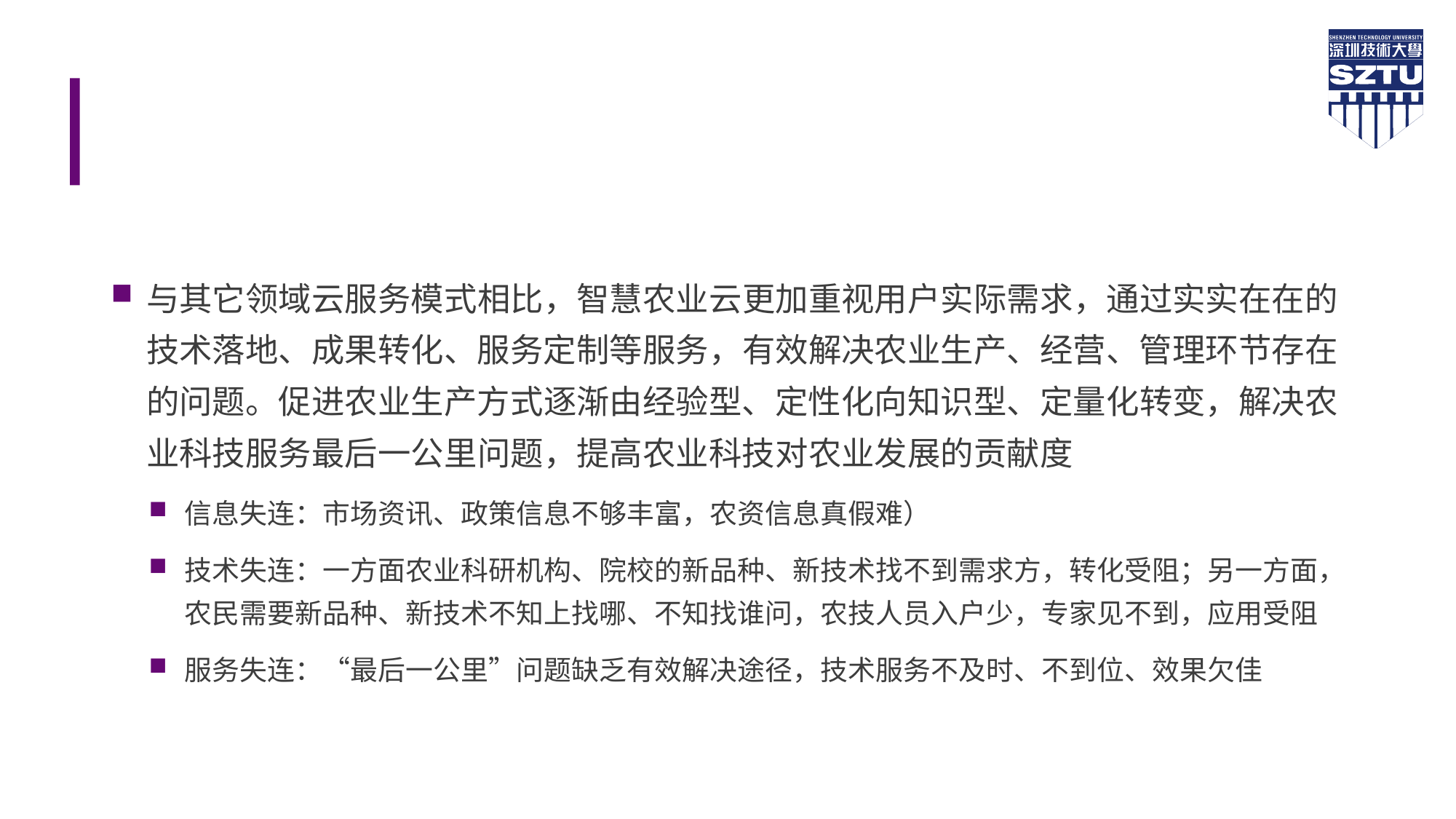

#
与其它领域云服务模式相比，智慧农业云更加重视用户实际需求，通过实实在在的技术落地、成果转化、服务定制等服务，有效解决农业生产、经营、管理环节存在的问题。促进农业生产方式逐渐由经验型、定性化向知识型、定量化转变，解决农业科技服务最后一公里问题，提高农业科技对农业发展的贡献度
信息失连：市场资讯、政策信息不够丰富，农资信息真假难）
技术失连：一方面农业科研机构、院校的新品种、新技术找不到需求方，转化受阻；另一方面，农民需要新品种、新技术不知上找哪、不知找谁问，农技人员入户少，专家见不到，应用受阻
服务失连：“最后一公里”问题缺乏有效解决途径，技术服务不及时、不到位、效果欠佳